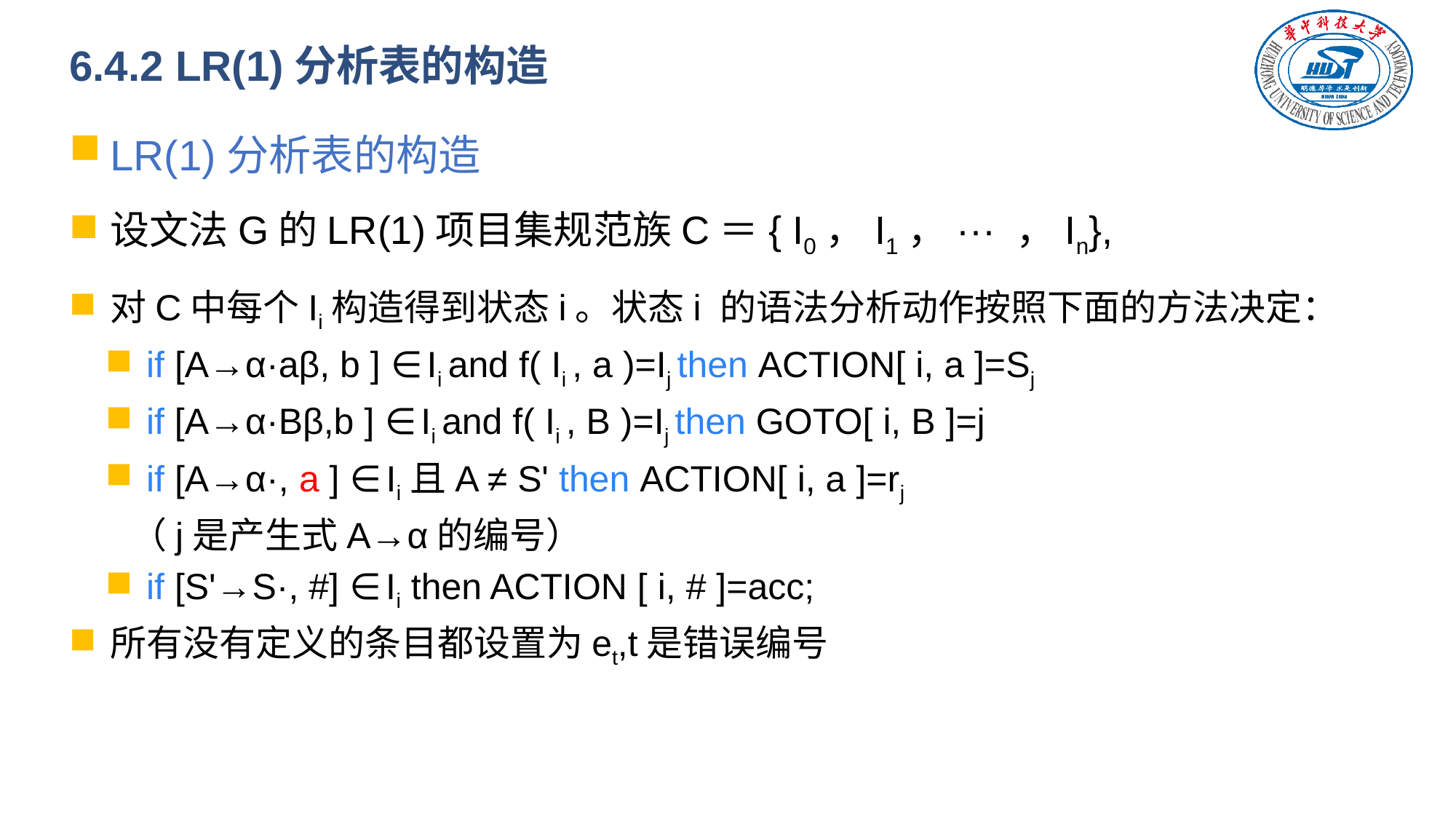

# 6.4.2 LR(1)分析表的构造
LR(1)分析表的构造
设文法G的LR(1)项目集规范族C＝{ I0，I1，··· ，In},
对C中每个Ii构造得到状态i。状态i 的语法分析动作按照下面的方法决定：
if [A→α·aβ, b ] ∈Ii and f( Ii , a )=Ij then ACTION[ i, a ]=Sj
if [A→α·Bβ,b ] ∈Ii and f( Ii , B )=Ij then GOTO[ i, B ]=j
if [A→α·, a ] ∈Ii且A ≠ S' then ACTION[ i, a ]=rj
  （j是产生式A→α的编号）
if [S'→S·, #] ∈Ii then ACTION [ i, # ]=acc;
所有没有定义的条目都设置为et,t是错误编号

72